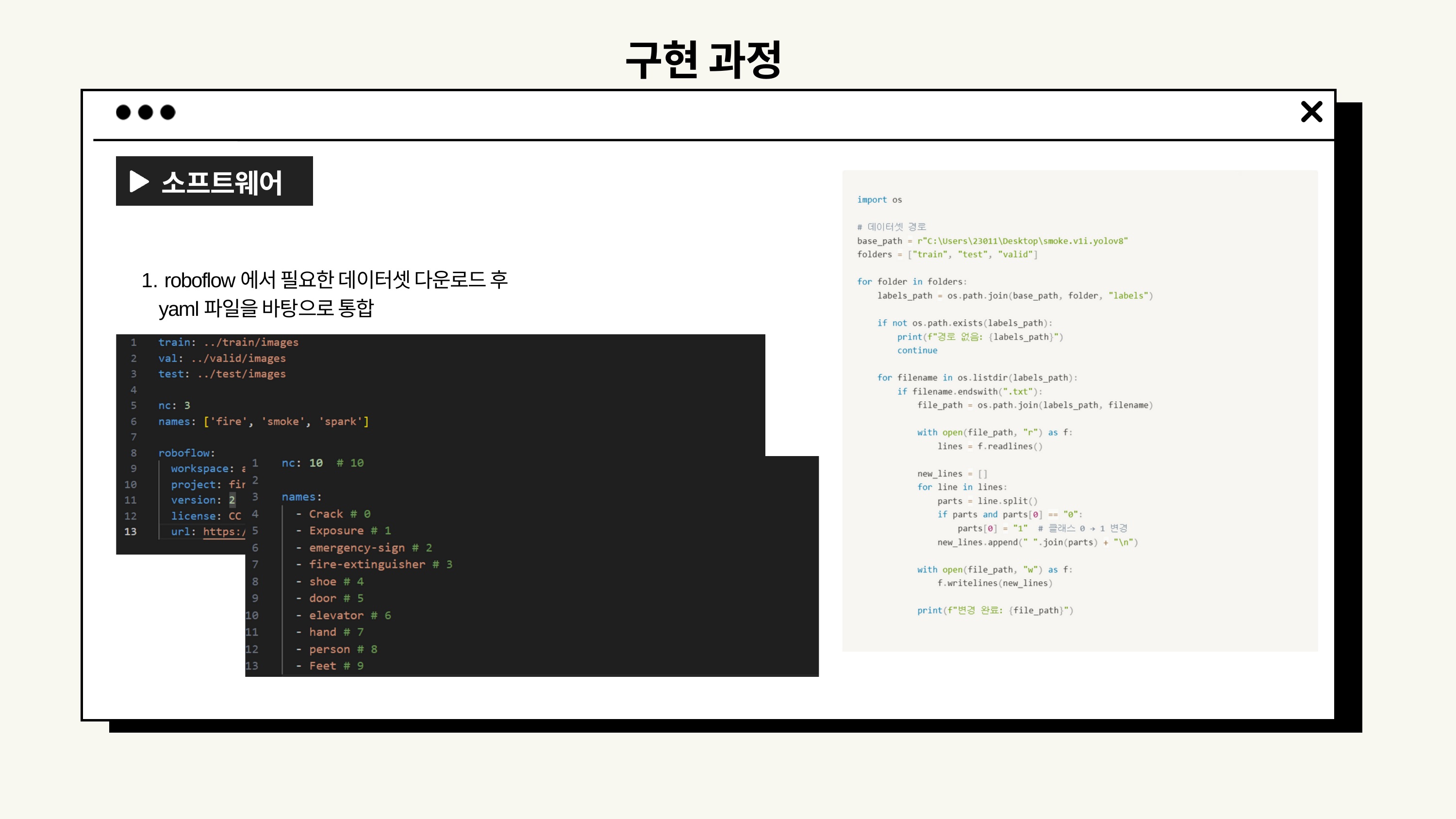

구현 과정

소프트웨어

 roboflow에서 필요한 데이터셋 다운로드 후 yaml파일을 바탕으로 통합